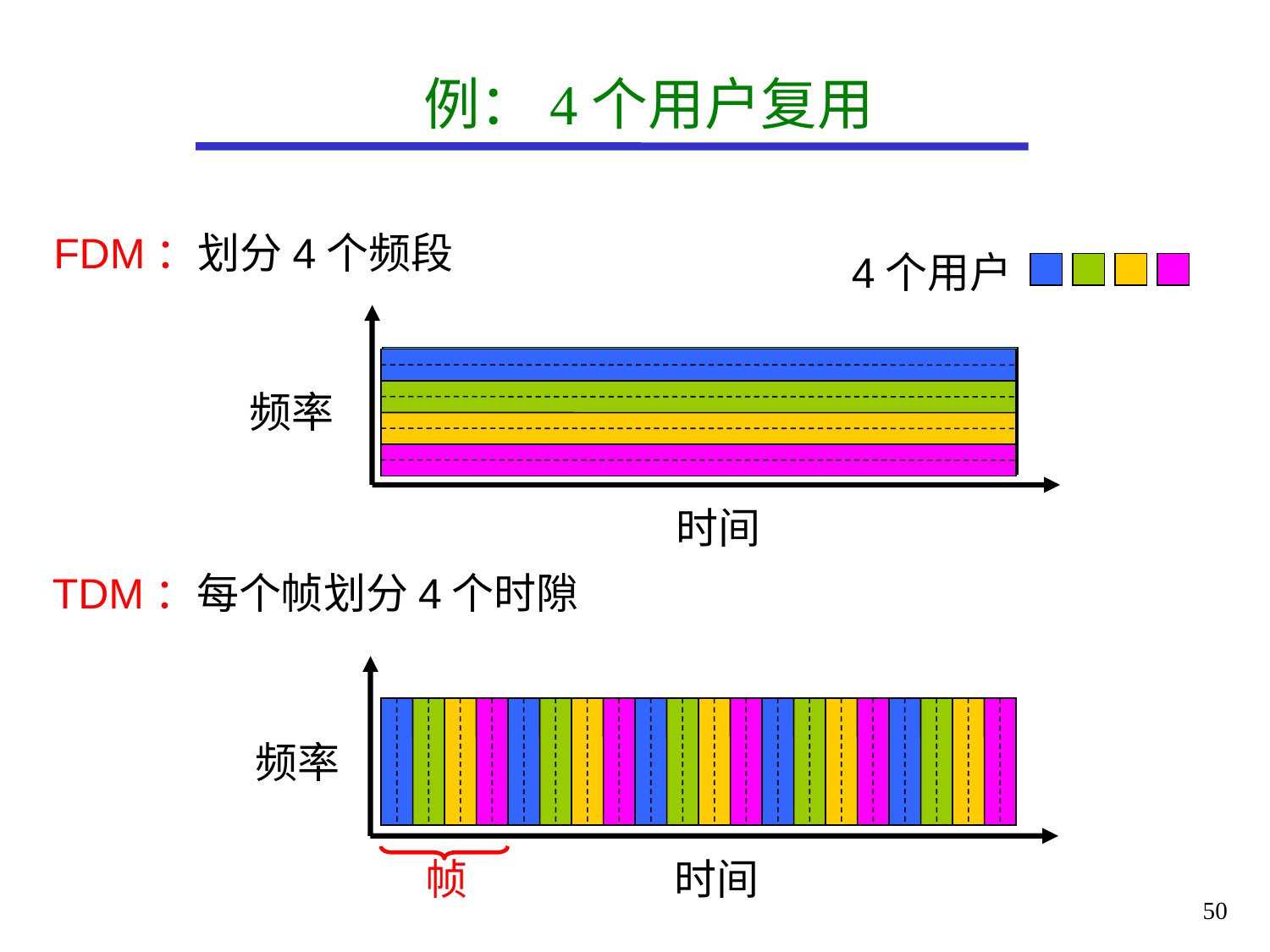

# 例：4个用户复用

4个用户
FDM：划分4个频段

频率

时间

TDM：每个帧划分4个时隙

频率

时间

帧
50